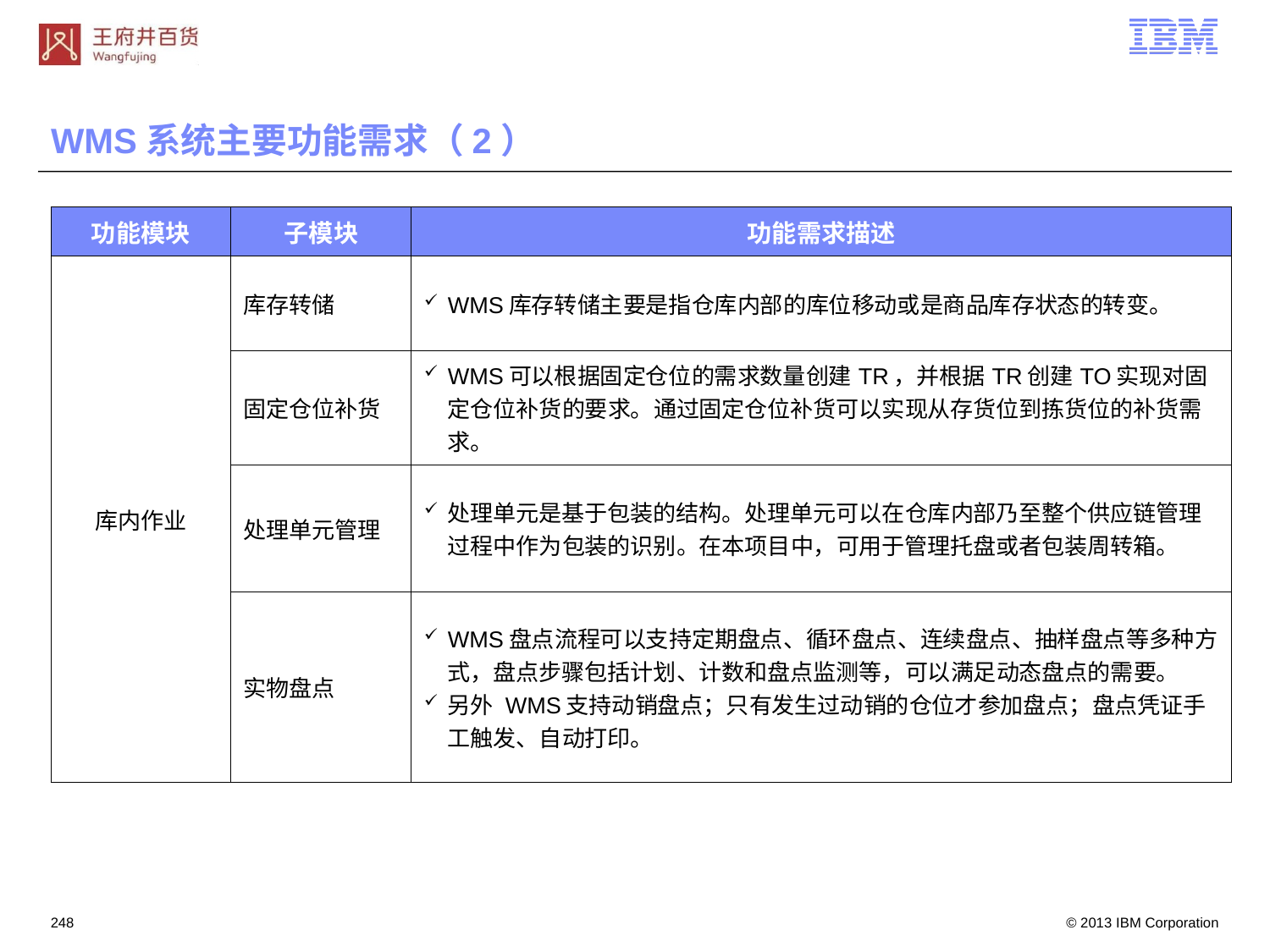

# WMS系统主要功能需求（2）
| 功能模块 | 子模块 | 功能需求描述 |
| --- | --- | --- |
| 库内作业 | 库存转储 | WMS库存转储主要是指仓库内部的库位移动或是商品库存状态的转变。 |
|  | 固定仓位补货 | WMS可以根据固定仓位的需求数量创建TR，并根据TR创建TO实现对固定仓位补货的要求。通过固定仓位补货可以实现从存货位到拣货位的补货需求。 |
|  | 处理单元管理 | 处理单元是基于包装的结构。处理单元可以在仓库内部乃至整个供应链管理过程中作为包装的识别。在本项目中，可用于管理托盘或者包装周转箱。 |
|  | 实物盘点 | WMS盘点流程可以支持定期盘点、循环盘点、连续盘点、抽样盘点等多种方式，盘点步骤包括计划、计数和盘点监测等，可以满足动态盘点的需要。 另外 WMS支持动销盘点；只有发生过动销的仓位才参加盘点；盘点凭证手工触发、自动打印。 |
248